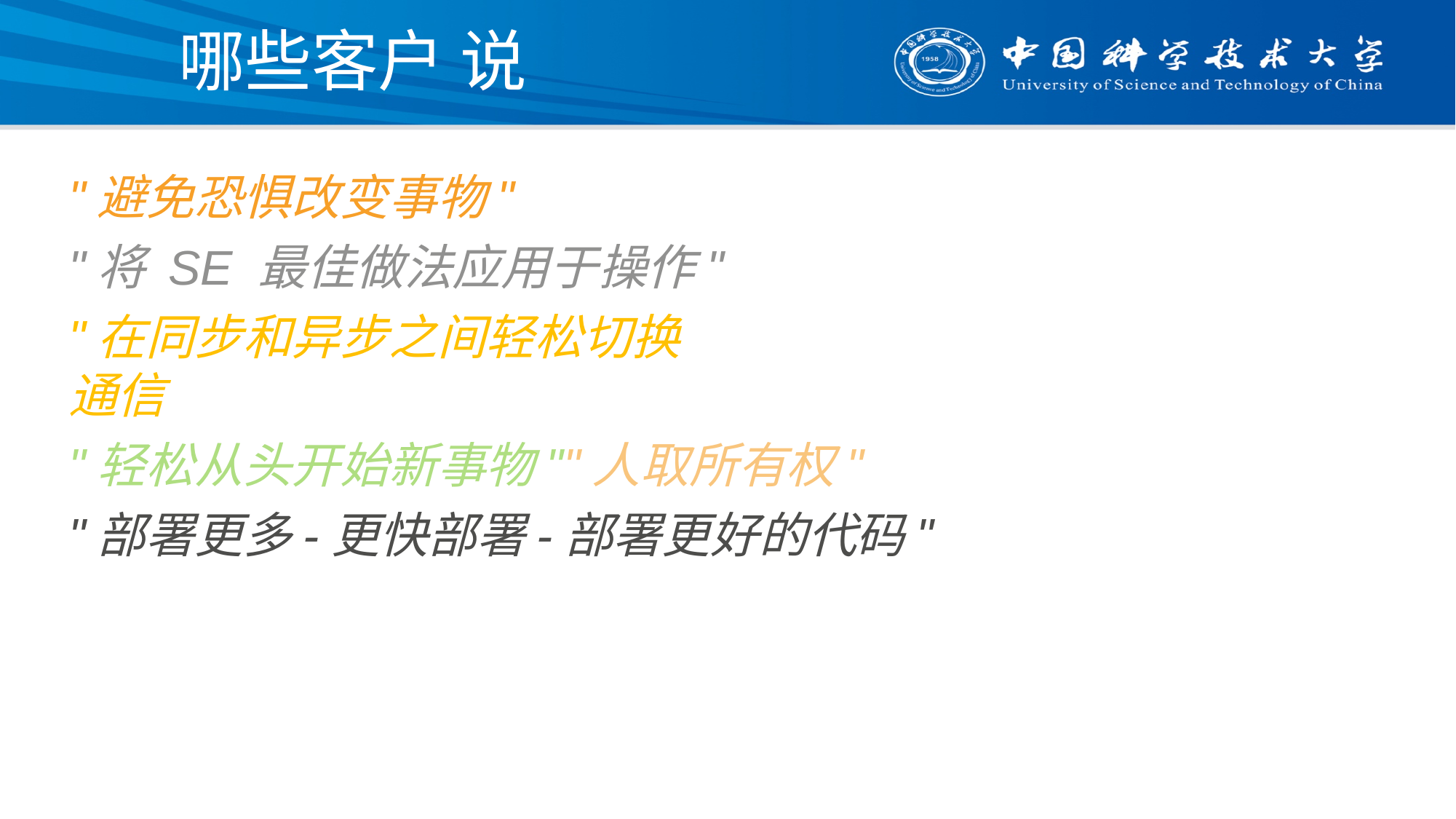

# 哪些客户 说
"避免恐惧改变事物"
"将 SE 最佳做法应用于操作"
"在同步和异步之间轻松切换
通信
"轻松从头开始新事物""人取所有权"
"部署更多-更快部署-部署更好的代码"